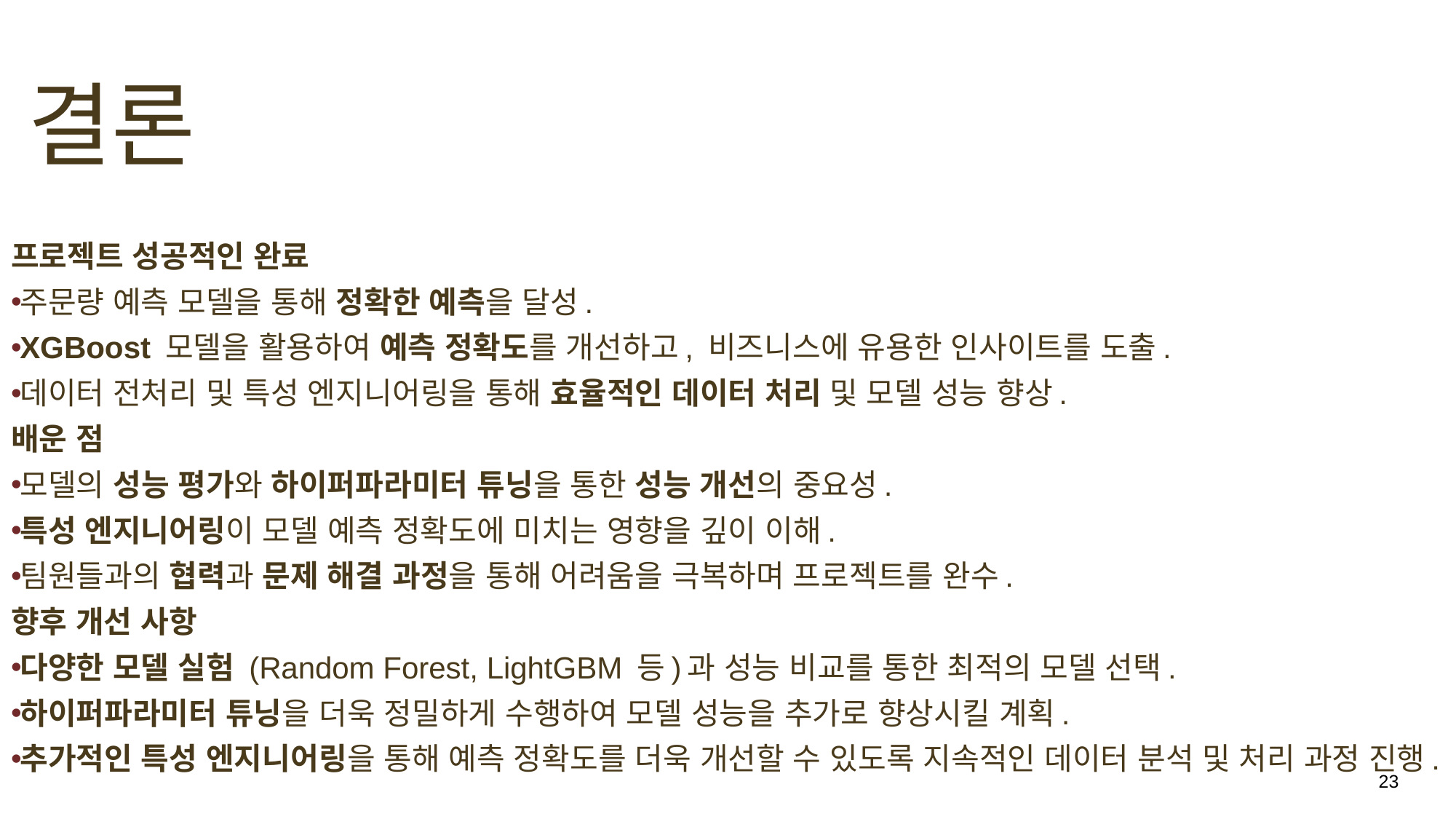

결론

프로젝트 성공적인 완료
주문량 예측 모델을 통해 정확한 예측을 달성.
XGBoost 모델을 활용하여 예측 정확도를 개선하고, 비즈니스에 유용한 인사이트를 도출.
데이터 전처리 및 특성 엔지니어링을 통해 효율적인 데이터 처리 및 모델 성능 향상.
배운 점
모델의 성능 평가와 하이퍼파라미터 튜닝을 통한 성능 개선의 중요성.
특성 엔지니어링이 모델 예측 정확도에 미치는 영향을 깊이 이해.
팀원들과의 협력과 문제 해결 과정을 통해 어려움을 극복하며 프로젝트를 완수.
향후 개선 사항
다양한 모델 실험 (Random Forest, LightGBM 등)과 성능 비교를 통한 최적의 모델 선택.
하이퍼파라미터 튜닝을 더욱 정밀하게 수행하여 모델 성능을 추가로 향상시킬 계획.
추가적인 특성 엔지니어링을 통해 예측 정확도를 더욱 개선할 수 있도록 지속적인 데이터 분석 및 처리 과정 진행.

23